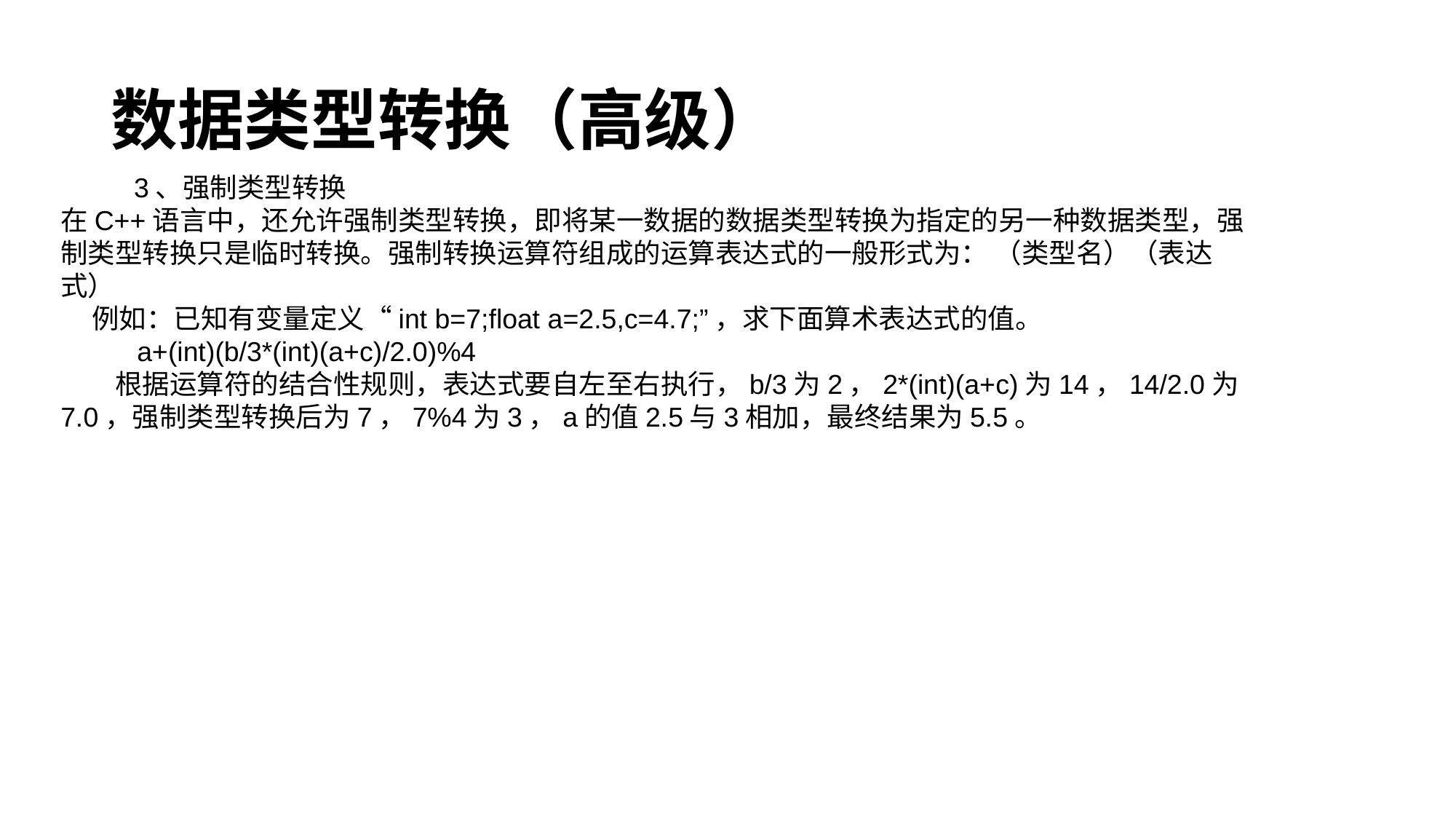

# 数据类型转换（高级）
　　  3、强制类型转换
在C++语言中，还允许强制类型转换，即将某一数据的数据类型转换为指定的另一种数据类型，强制类型转换只是临时转换。强制转换运算符组成的运算表达式的一般形式为： （类型名）（表达式）
    例如：已知有变量定义“int b=7;float a=2.5,c=4.7;”，求下面算术表达式的值。
          a+(int)(b/3*(int)(a+c)/2.0)%4
　　根据运算符的结合性规则，表达式要自左至右执行，b/3为2，2*(int)(a+c)为14，14/2.0为7.0，强制类型转换后为7，7%4为3，a的值2.5与3相加，最终结果为5.5。